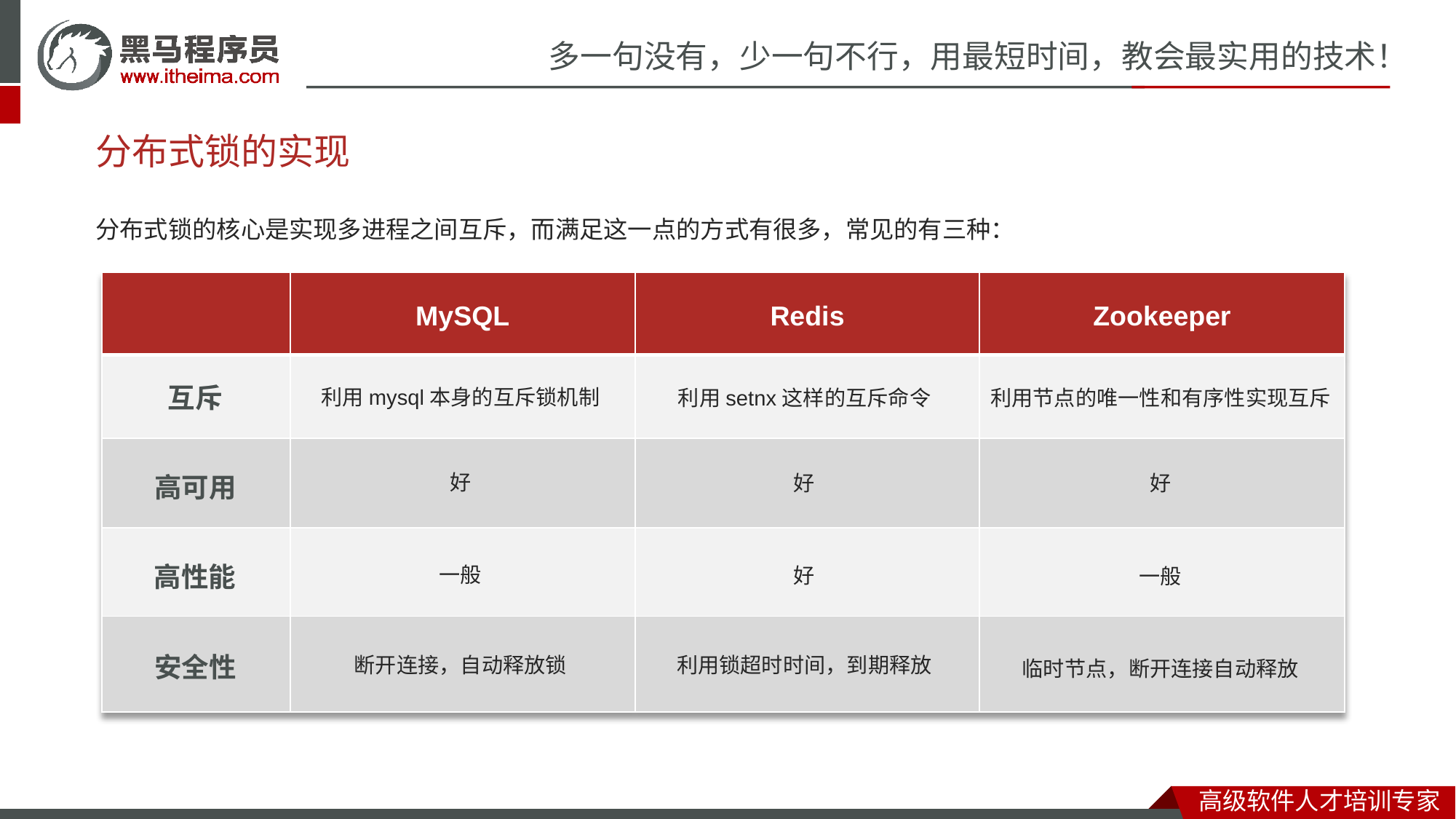

分布式锁的实现
分布式锁的核心是实现多进程之间互斥，而满足这一点的方式有很多，常见的有三种：
|  | MySQL | Redis | Zookeeper |
| --- | --- | --- | --- |
|  |  |  |  |
|  |  |  |  |
|  |  |  |  |
|  |  |  |  |
利用mysql本身的互斥锁机制
利用setnx这样的互斥命令
利用节点的唯一性和有序性实现互斥
互斥
好
好
好
高可用
一般
好
一般
高性能
断开连接，自动释放锁
利用锁超时时间，到期释放
临时节点，断开连接自动释放
安全性